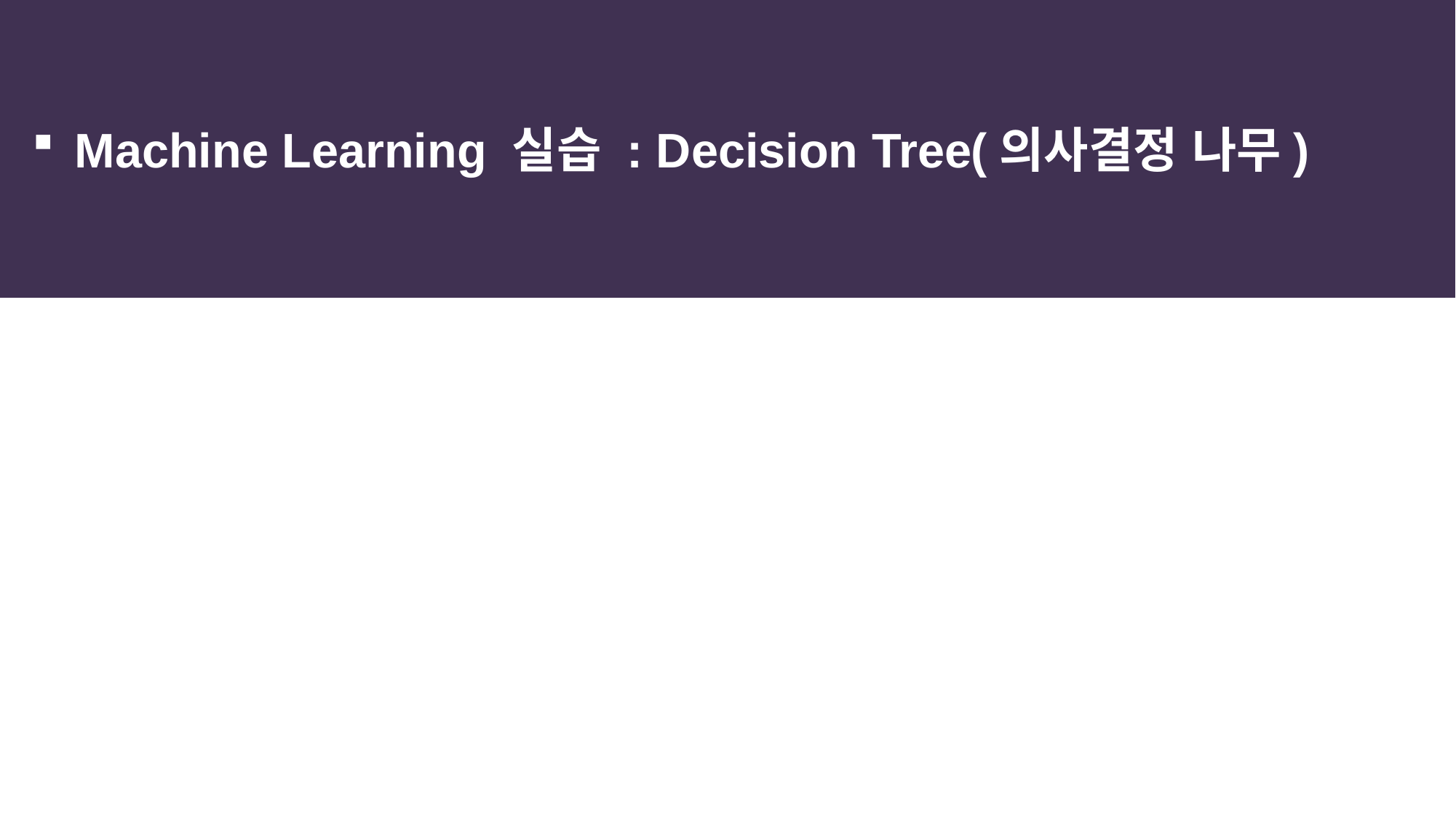

Machine Learning 실습 : Decision Tree(의사결정 나무)